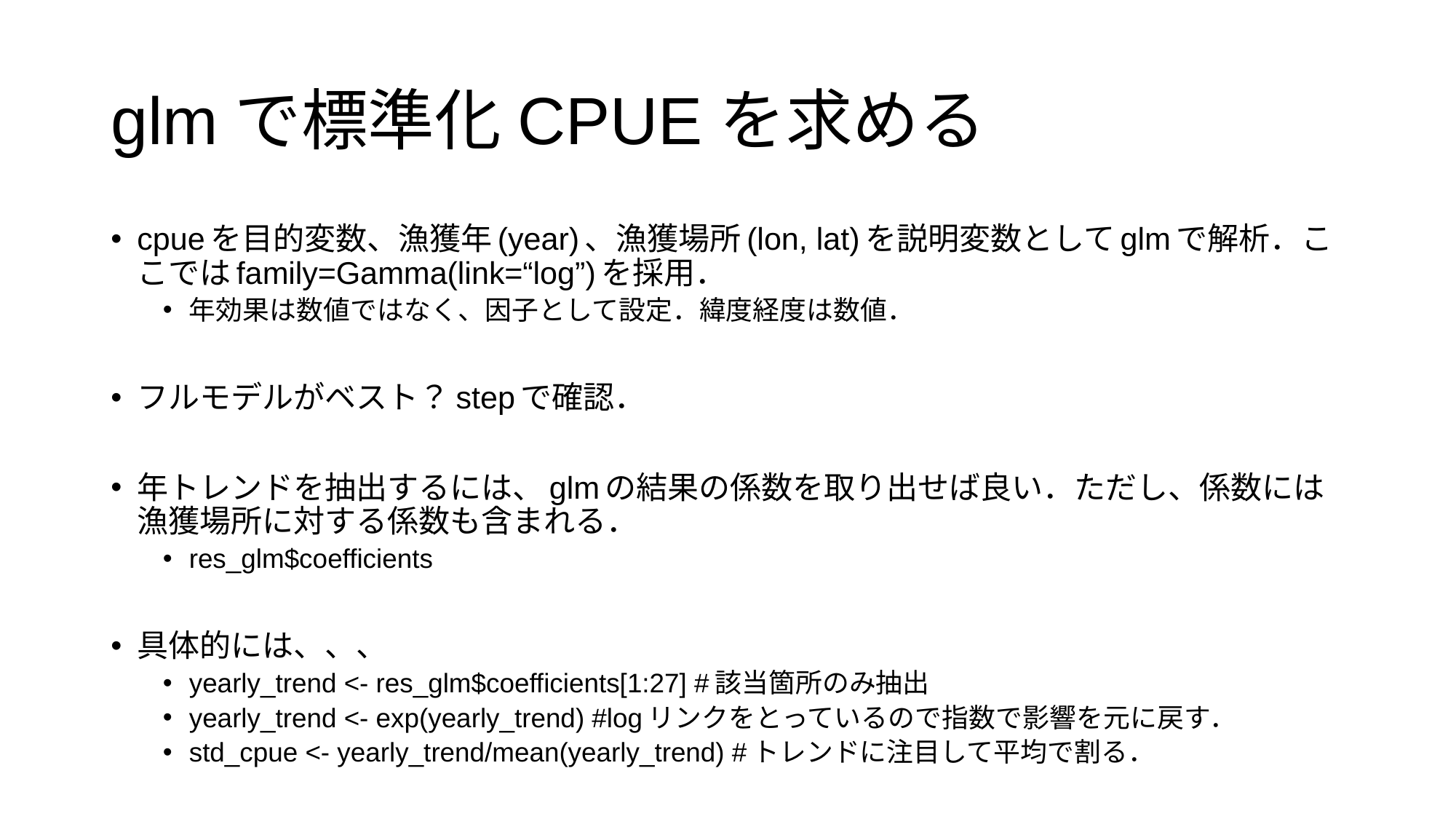

# glmで標準化CPUEを求める
cpueを目的変数、漁獲年(year)、漁獲場所(lon, lat)を説明変数としてglmで解析．ここではfamily=Gamma(link=“log”)を採用．
年効果は数値ではなく、因子として設定．緯度経度は数値．

フルモデルがベスト？stepで確認．

年トレンドを抽出するには、glmの結果の係数を取り出せば良い．ただし、係数には漁獲場所に対する係数も含まれる．
res_glm$coefficients

具体的には、、、
yearly_trend <- res_glm$coefficients[1:27] #該当箇所のみ抽出
yearly_trend <- exp(yearly_trend) #logリンクをとっているので指数で影響を元に戻す．
std_cpue <- yearly_trend/mean(yearly_trend) #トレンドに注目して平均で割る．